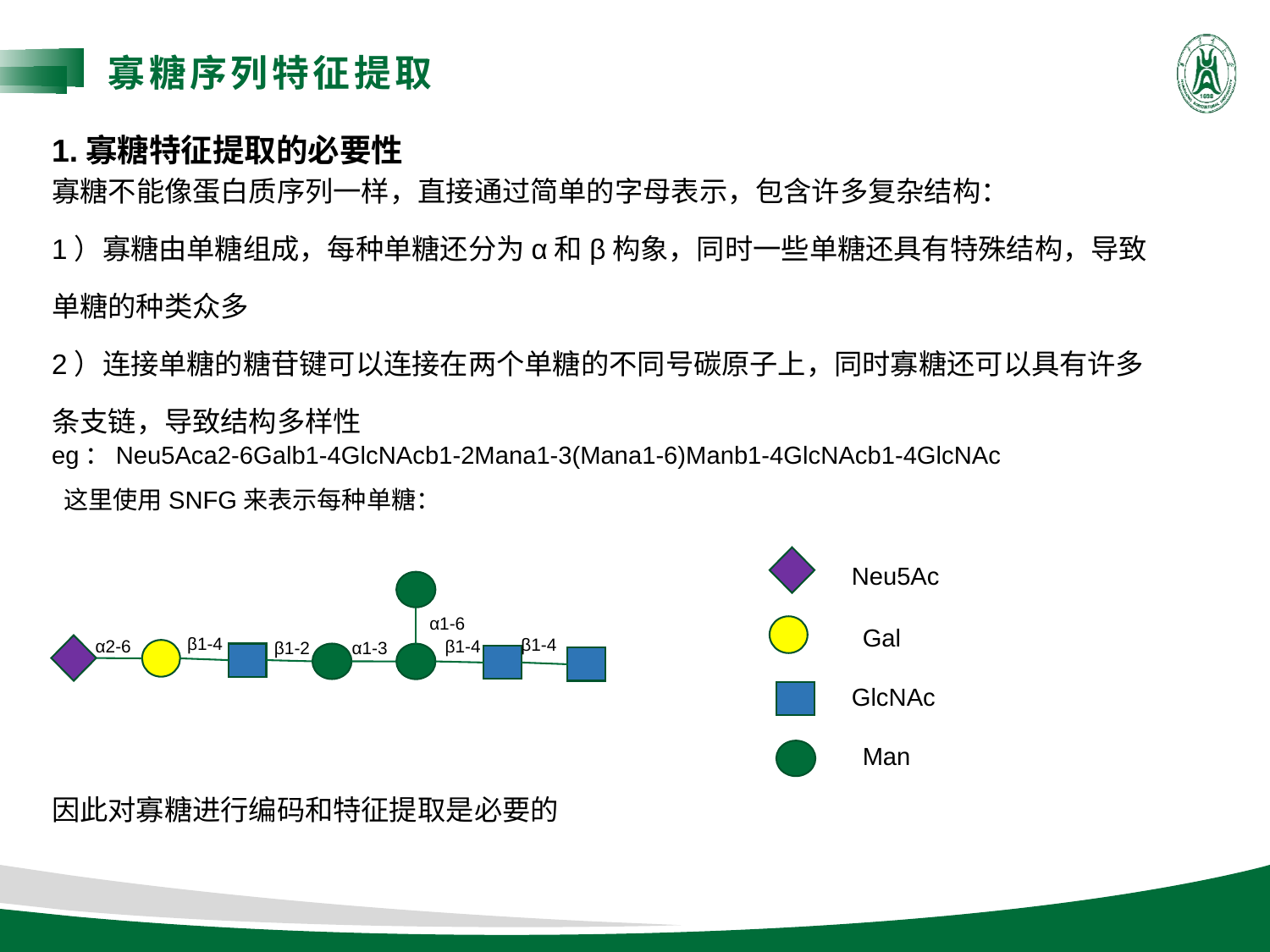

寡糖序列特征提取
寡糖不能像蛋白质序列一样，直接通过简单的字母表示，包含许多复杂结构：
1）寡糖由单糖组成，每种单糖还分为α和β构象，同时一些单糖还具有特殊结构，导致单糖的种类众多
2）连接单糖的糖苷键可以连接在两个单糖的不同号碳原子上，同时寡糖还可以具有许多条支链，导致结构多样性

因此对寡糖进行编码和特征提取是必要的
1.寡糖特征提取的必要性
eg：Neu5Aca2-6Galb1-4GlcNAcb1-2Mana1-3(Mana1-6)Manb1-4GlcNAcb1-4GlcNAc
这里使用SNFG来表示每种单糖：

Neu5Ac

α1-6

Gal
β1-4
β1-4
α2-6
β1-4
β1-2
α1-3

GlcNAc

Man

10